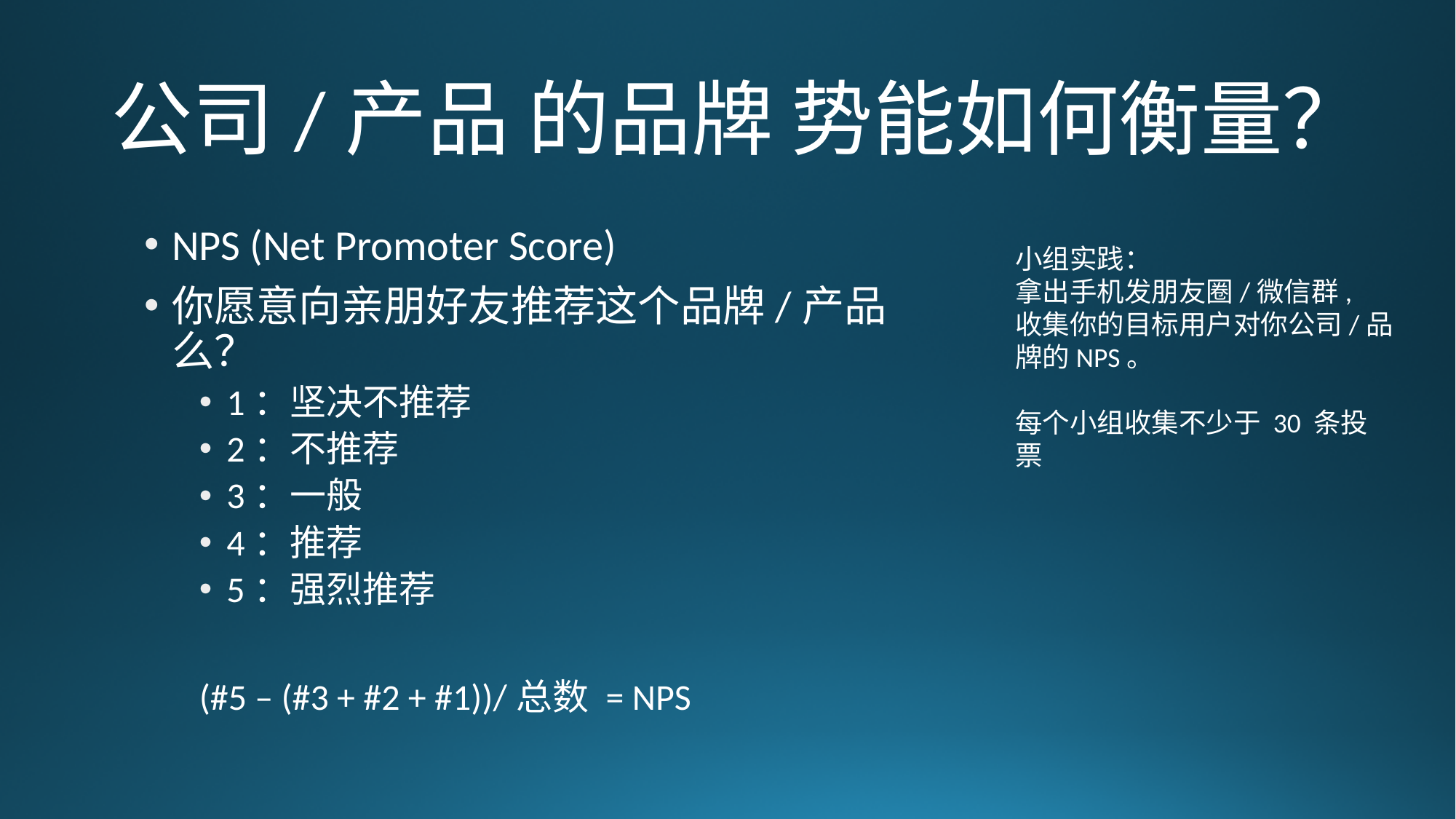

# 公司/产品 的品牌 势能如何衡量？
NPS (Net Promoter Score)
你愿意向亲朋好友推荐这个品牌/产品么？
1：坚决不推荐
2：不推荐
3：一般
4：推荐
5：强烈推荐

(#5 – (#3 + #2 + #1))/总数 = NPS
小组实践：
拿出手机发朋友圈/微信群,  收集你的目标用户对你公司/品牌的NPS。

每个小组收集不少于 30 条投票